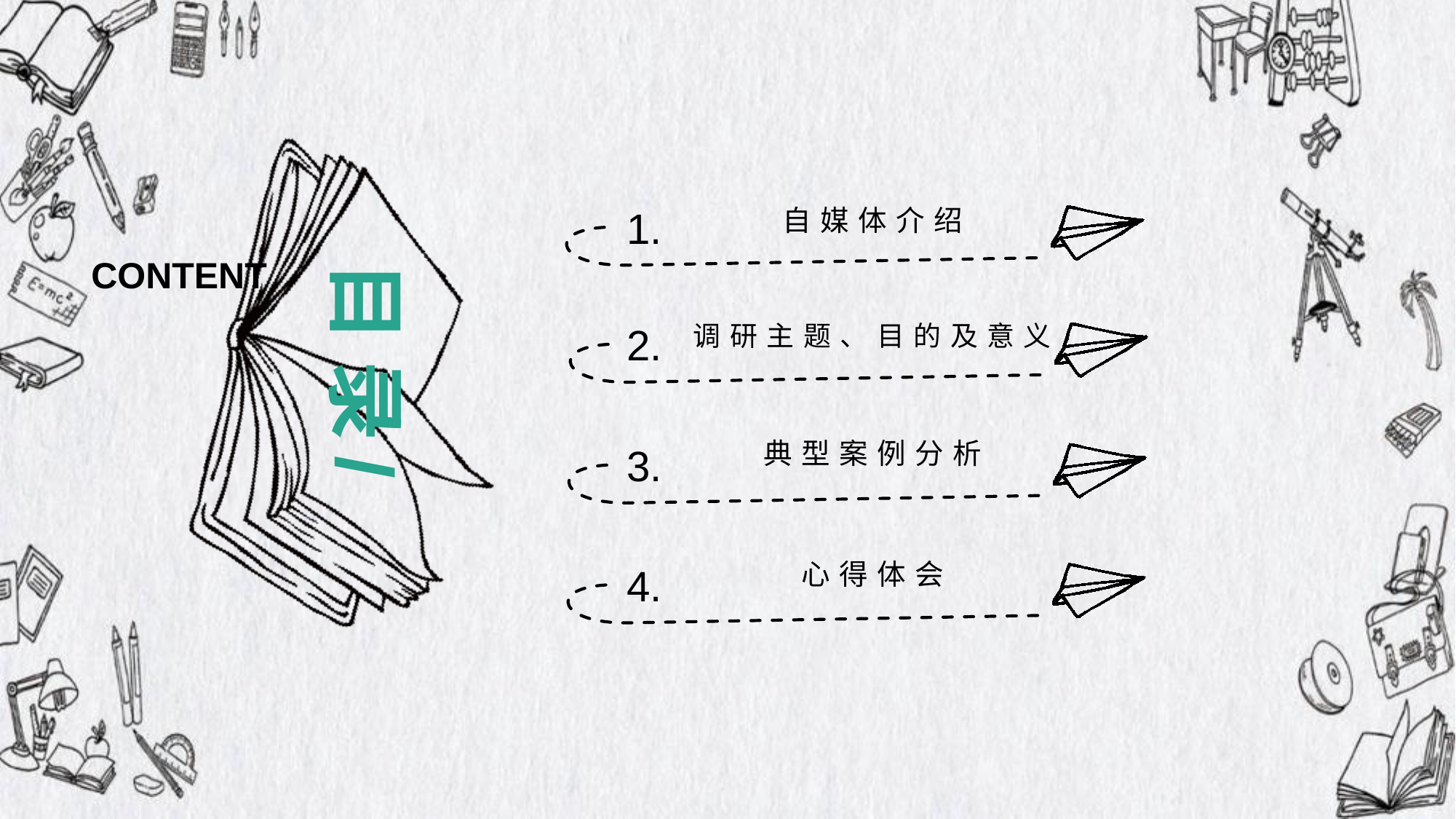

1.
自媒体介绍

目 录/
CONTENT
2.
调研主题、目的及意义

典型案例分析
3.

心得体会
4.